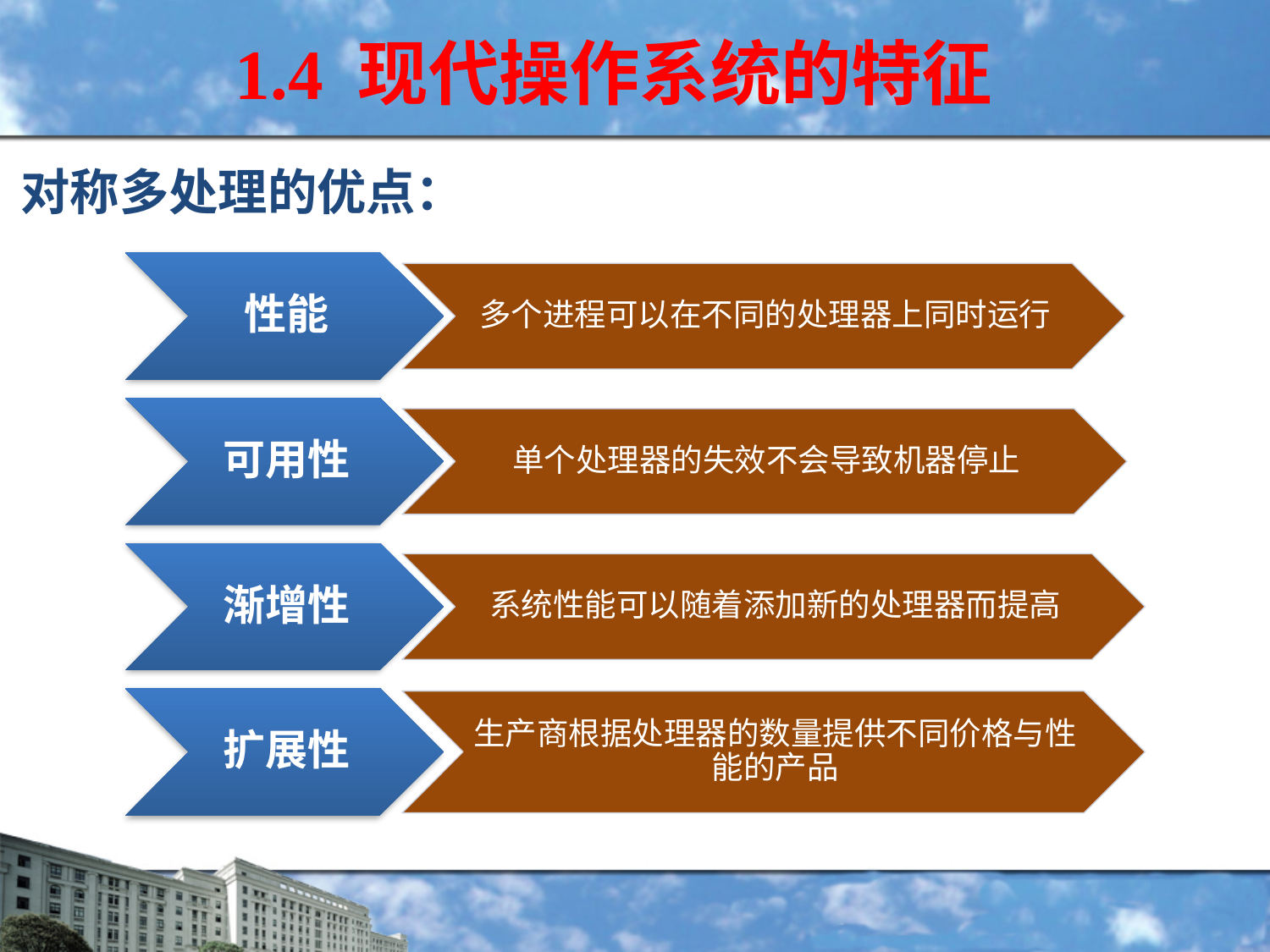

1.4 现代操作系统的特征
# 对称多处理的优点：
性能
多个进程可以在不同的处理器上同时运行
可用性
单个处理器的失效不会导致机器停止
渐增性
系统性能可以随着添加新的处理器而提高
扩展性
生产商根据处理器的数量提供不同价格与性能的产品